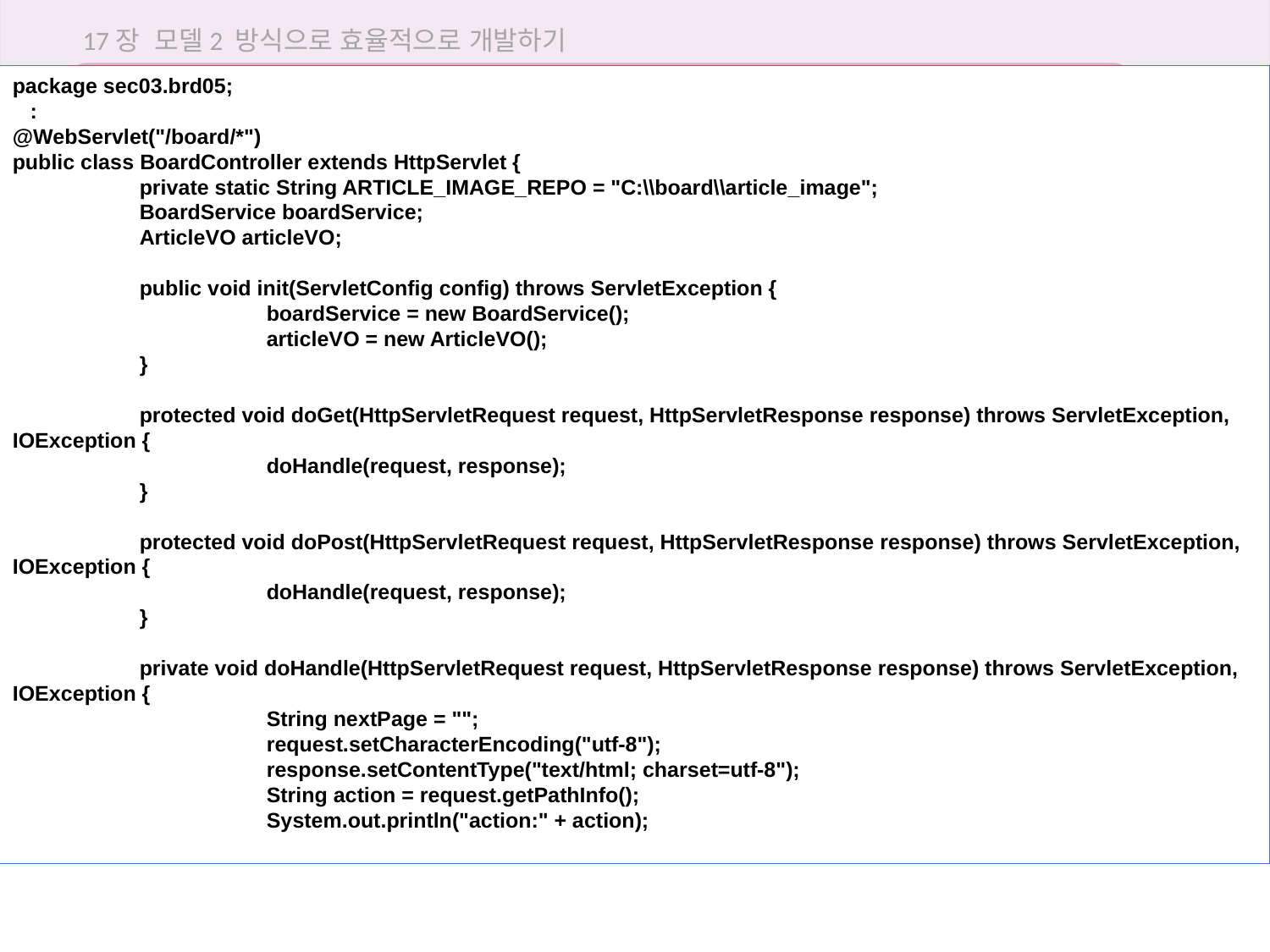

17장  모델2 방식으로 효율적으로 개발하기
package sec03.brd05;
   :
@WebServlet("/board/*")
public class BoardController extends HttpServlet {
	private static String ARTICLE_IMAGE_REPO = "C:\\board\\article_image";
	BoardService boardService;
	ArticleVO articleVO;

	public void init(ServletConfig config) throws ServletException {
		boardService = new BoardService();
		articleVO = new ArticleVO();
	}

	protected void doGet(HttpServletRequest request, HttpServletResponse response) throws ServletException, IOException {
		doHandle(request, response);
	}

	protected void doPost(HttpServletRequest request, HttpServletResponse response) throws ServletException, IOException {
		doHandle(request, response);
	}

	private void doHandle(HttpServletRequest request, HttpServletResponse response) throws ServletException, IOException {
		String nextPage = "";
		request.setCharacterEncoding("utf-8");
		response.setContentType("text/html; charset=utf-8");
		String action = request.getPathInfo();
		System.out.println("action:" + action);

17.4 모델2로 답변형 게시판 구현하기